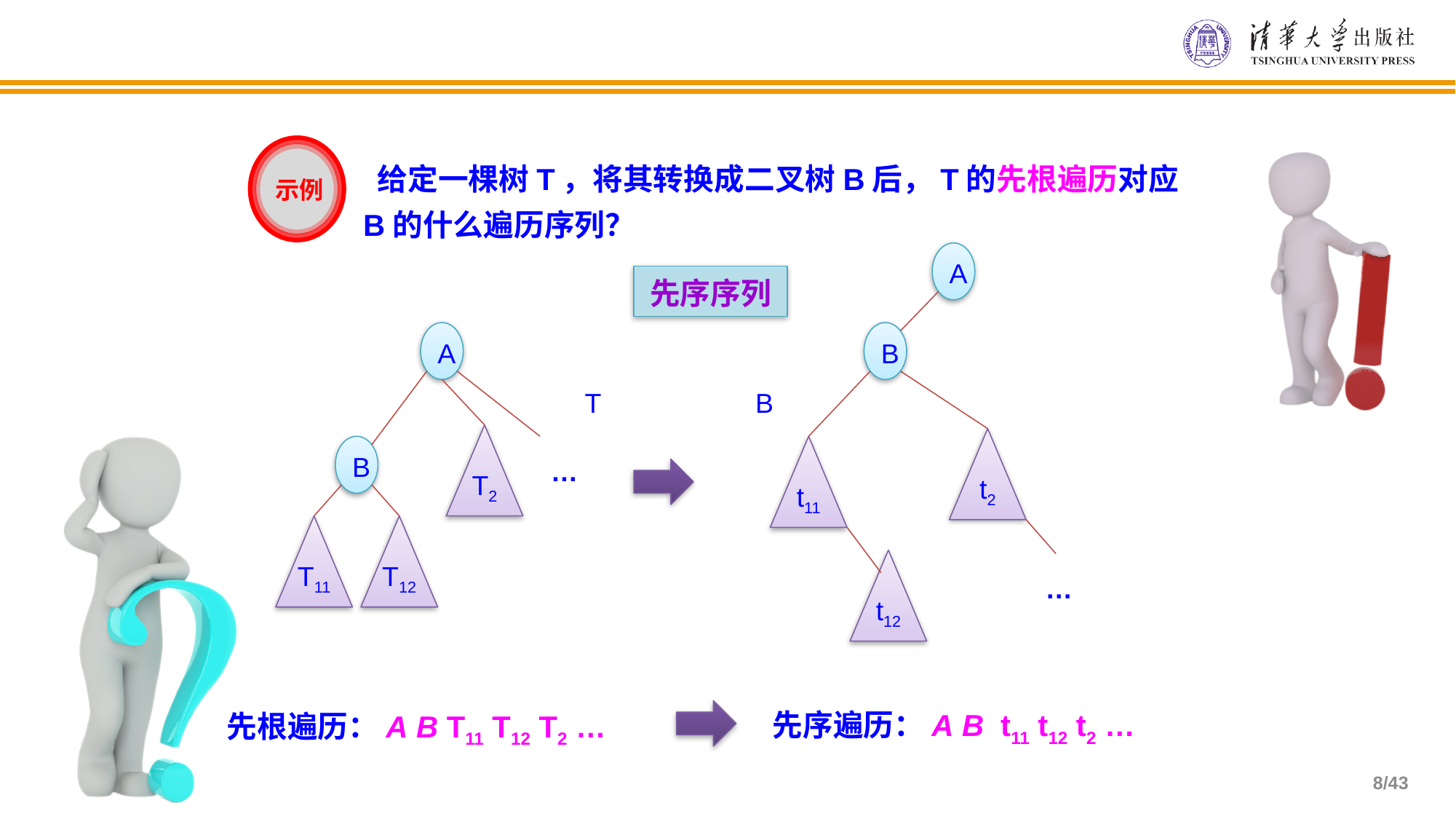

示例
 给定一棵树T，将其转换成二叉树B后，T的先根遍历对应B的什么遍历序列？
A
A
B
T2
t2
B
…
t11

T11
T12
t12
…
T
B
先序序列
先序遍历：A B  t11 t12 t2 …
先根遍历：A B T11 T12 T2 …

8/43